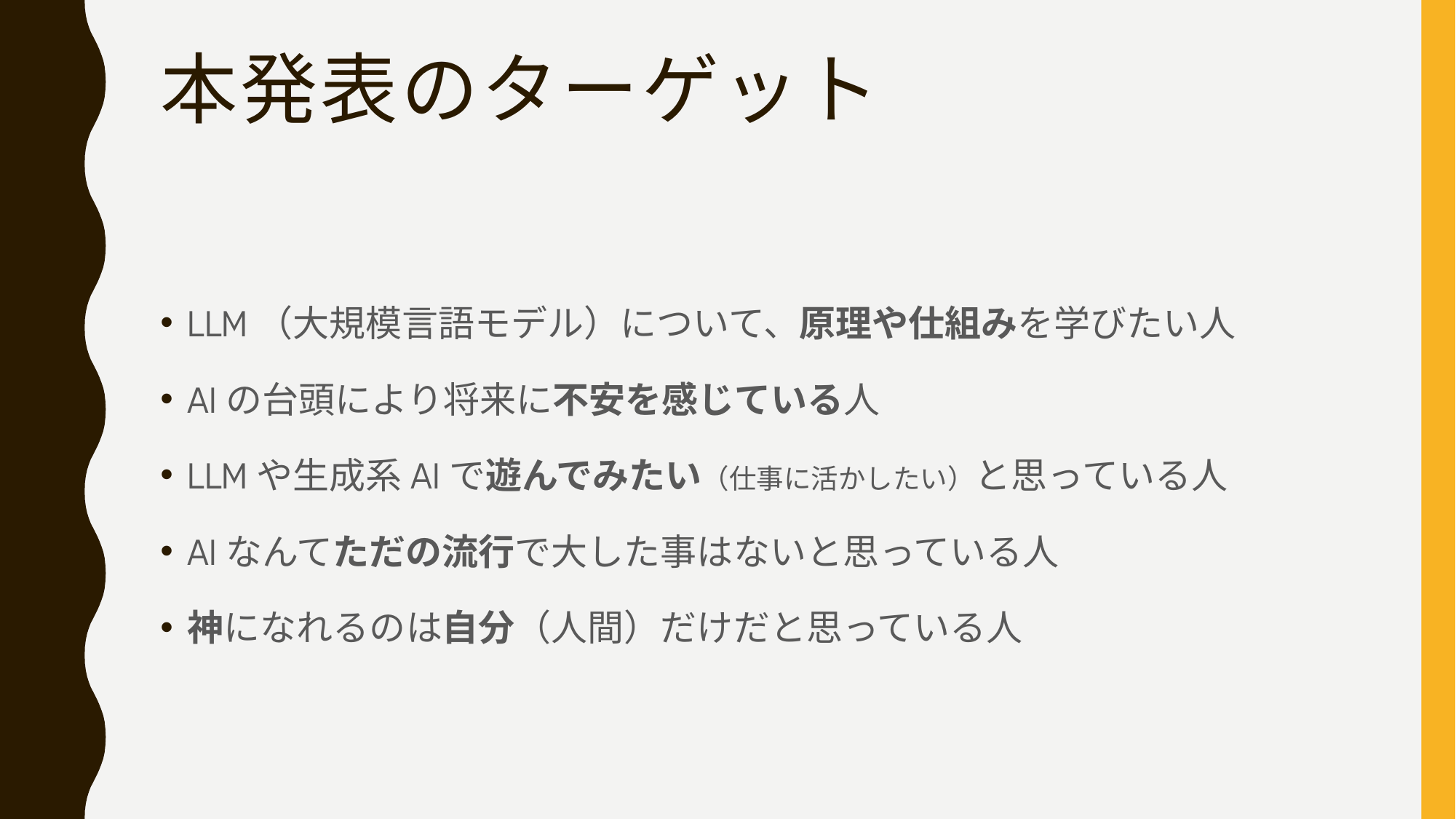

# 本発表のターゲット
LLM（大規模言語モデル）について、原理や仕組みを学びたい人
AIの台頭により将来に不安を感じている人
LLMや生成系AIで遊んでみたい（仕事に活かしたい）と思っている人
AIなんてただの流行で大した事はないと思っている人
神になれるのは自分（人間）だけだと思っている人